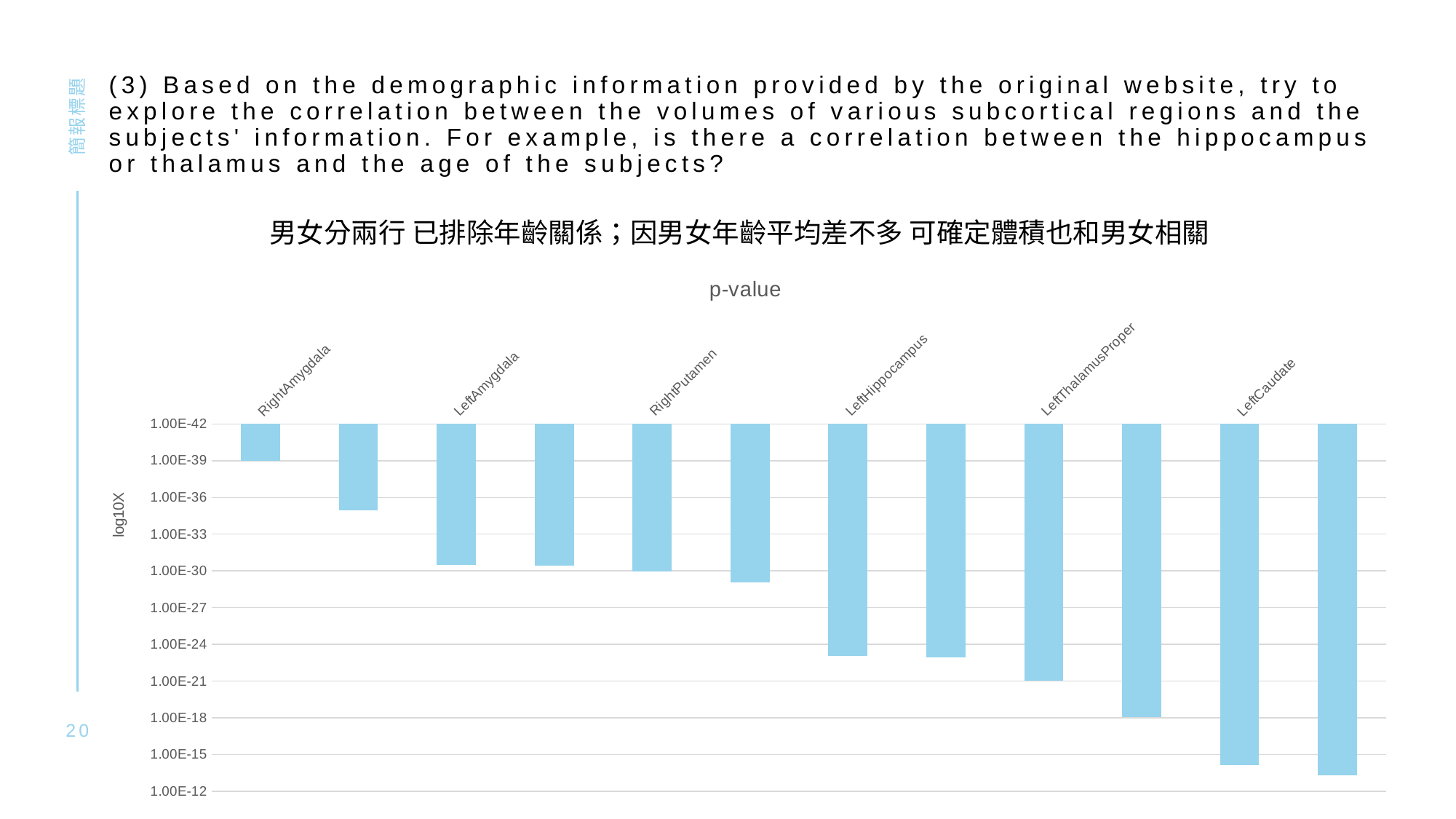

# (3) Based on the demographic information provided by the original website, try to explore the correlation between the volumes of various subcortical regions and the subjects' information. For example, is there a correlation between the hippocampus or thalamus and the age of the subjects?
簡報標題
男女分兩行 已排除年齡關係；因男女年齡平均差不多 可確定體積也和男女相關

### Chart: p-value

| Category | p-value |
|---|---|
| RightAmygdala | 9.727407442879223e-40 |
| LeftPallidum | 1.1287384420585124e-35 |
| LeftAmygdala | 3.340860655280584e-31 |
| RightPallidum | 3.7360585536703153e-31 |
| RightPutamen | 1.059377696816727e-30 |
| LeftPutamen | 8.66542102278129e-30 |
| LeftHippocampus | 8.27854631706639e-24 |
| RightThalamusProper | 1.094527640891513e-23 |
| LeftThalamusProper | 9.07571558334504e-22 |
| RightHippocampus | 9.078066750147624e-19 |
| LeftCaudate | 7.138446461745425e-15 |
| RightCaudate | 4.615168820514799e-14 |
20